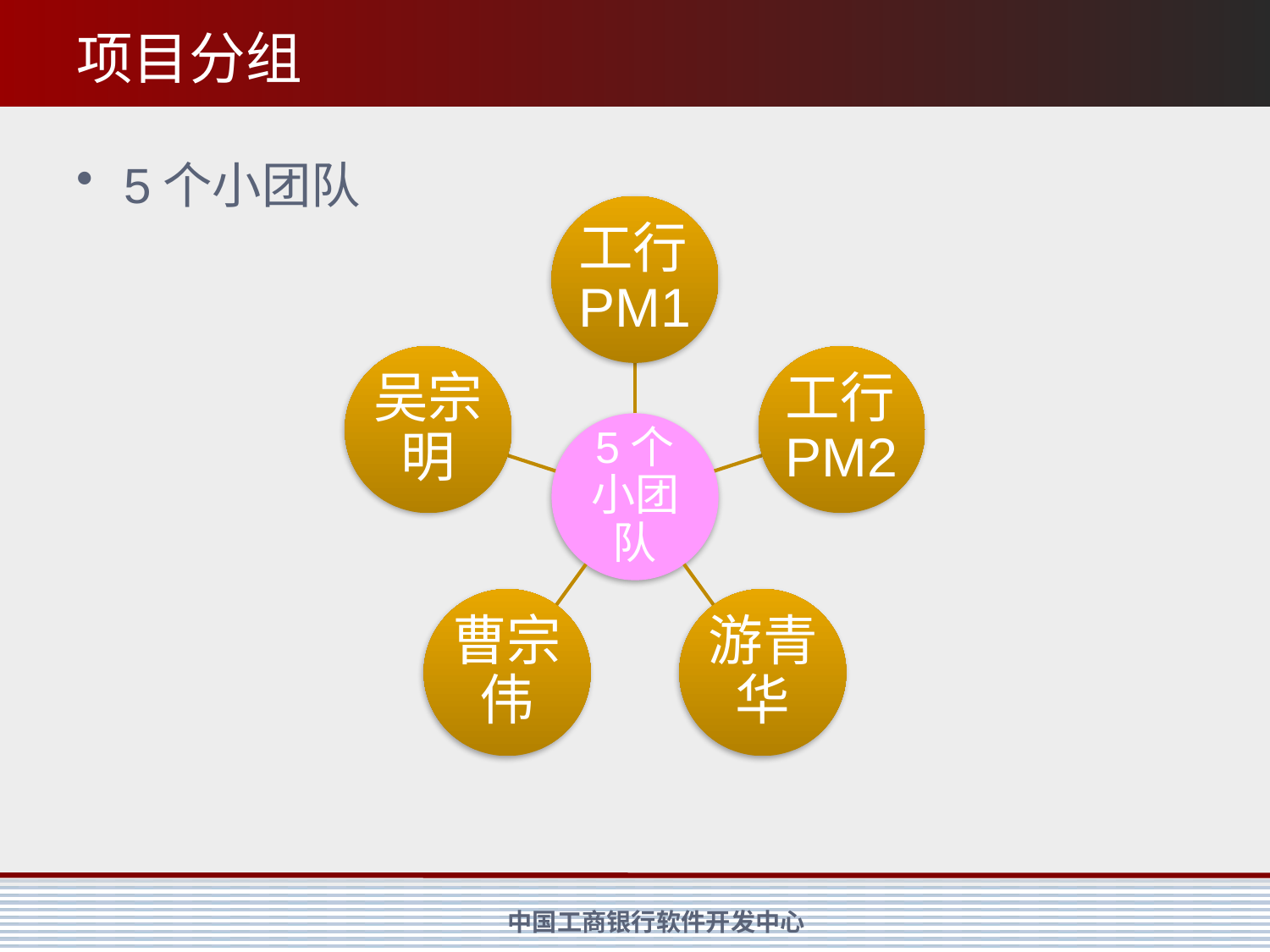

# 项目分组
5个小团队
5个小团队

工行PM1

工行PM2

游青华

曹宗伟

吴宗明